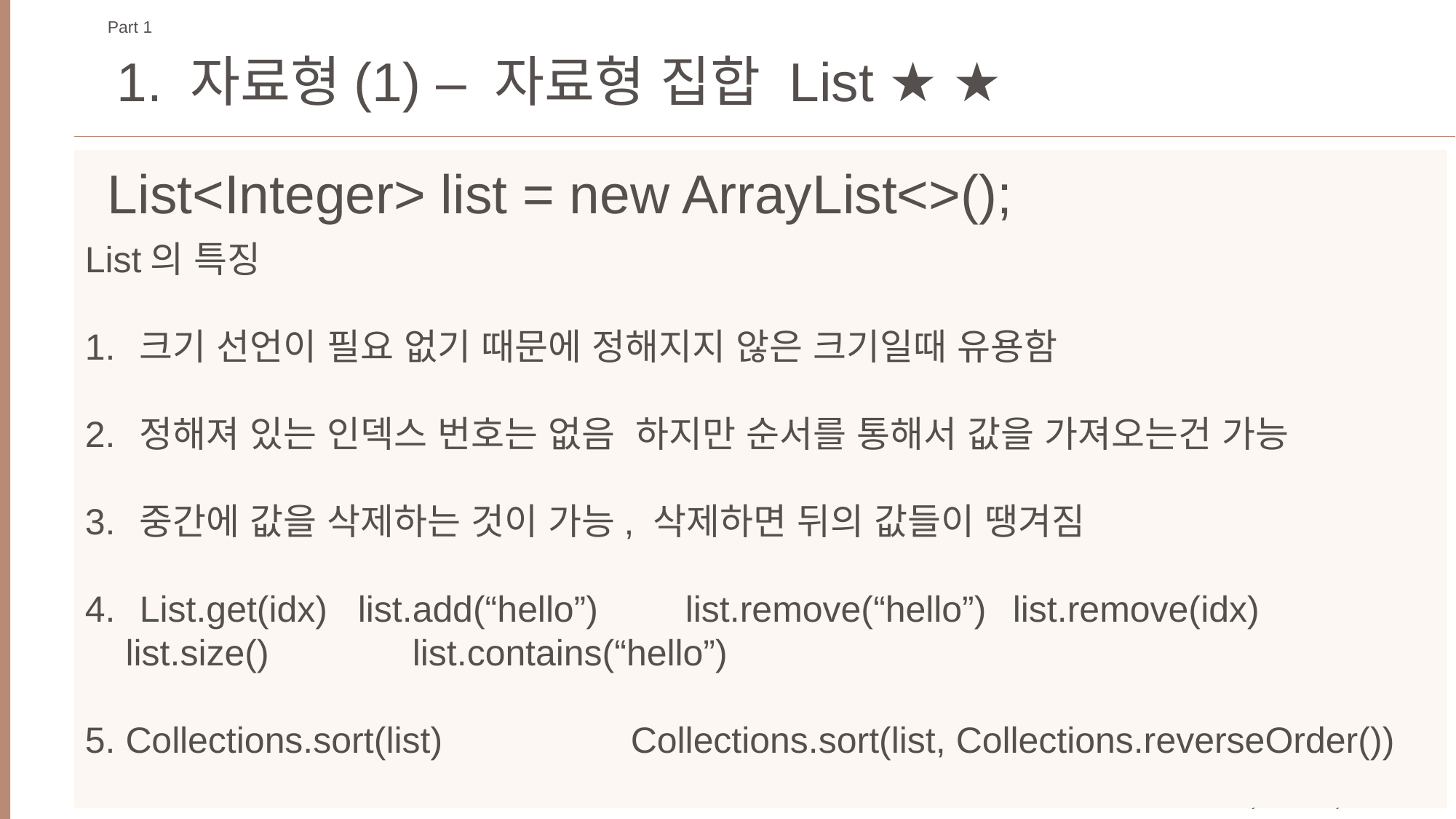

Part 1
1. 자료형(1) – 자료형 집합 List ★ ★

List<Integer> list = new ArrayList<>();
List의 특징

크기 선언이 필요 없기 때문에 정해지지 않은 크기일때 유용함

정해져 있는 인덱스 번호는 없음  하지만 순서를 통해서 값을 가져오는건 가능

중간에 값을 삭제하는 것이 가능, 삭제하면 뒤의 값들이 땡겨짐

List.get(idx) 	list.add(“hello”)	list.remove(“hello”)	list.remove(idx)
    list.size()		list.contains(“hello”)

5. Collections.sort(list)		Collections.sort(list, Collections.reverseOrder())